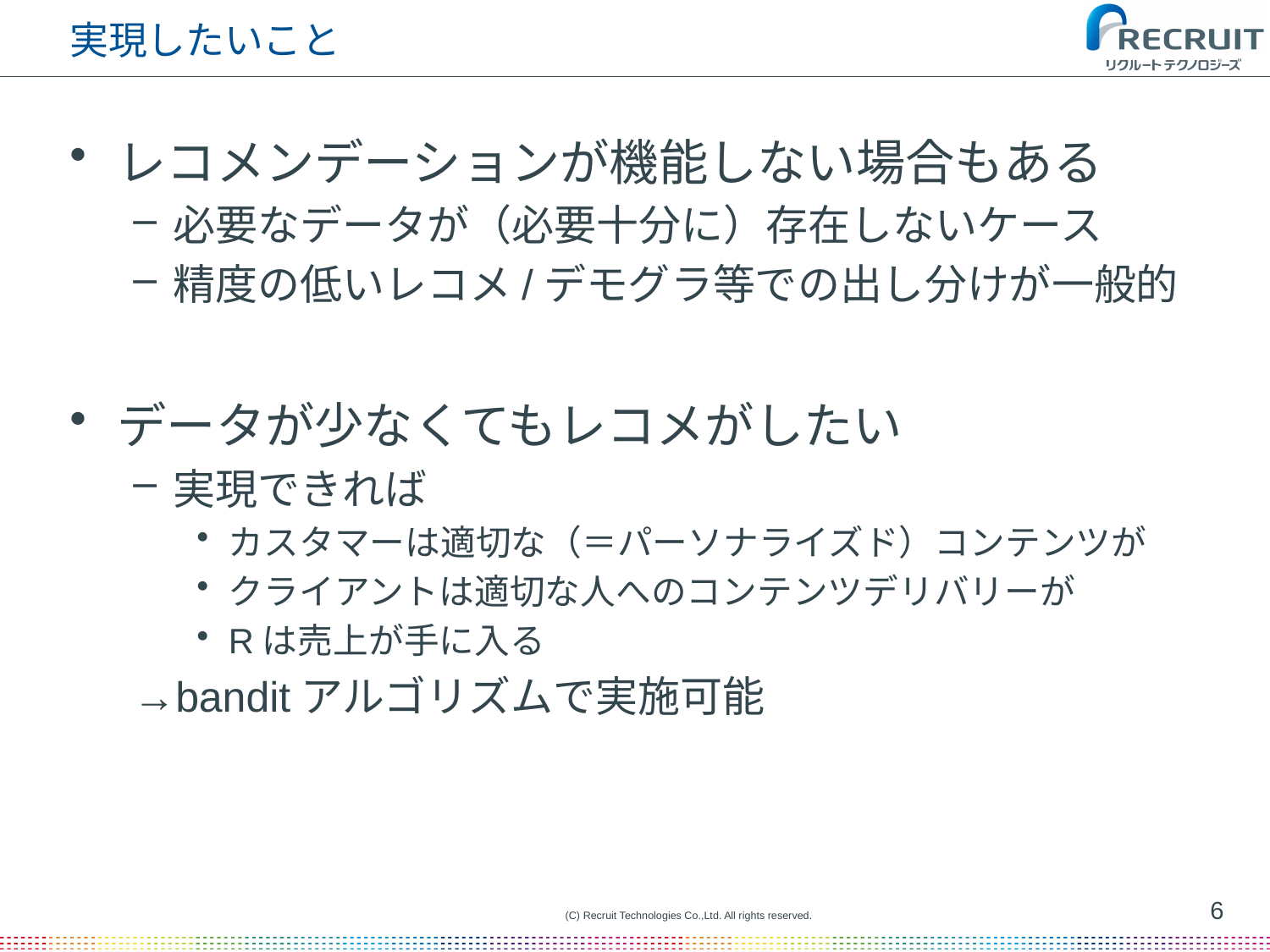

# 実現したいこと
レコメンデーションが機能しない場合もある
必要なデータが（必要十分に）存在しないケース
精度の低いレコメ/デモグラ等での出し分けが一般的

データが少なくてもレコメがしたい
実現できれば
カスタマーは適切な（＝パーソナライズド）コンテンツが
クライアントは適切な人へのコンテンツデリバリーが
Rは売上が手に入る
→banditアルゴリズムで実施可能

6
(C) Recruit Technologies Co.,Ltd. All rights reserved.